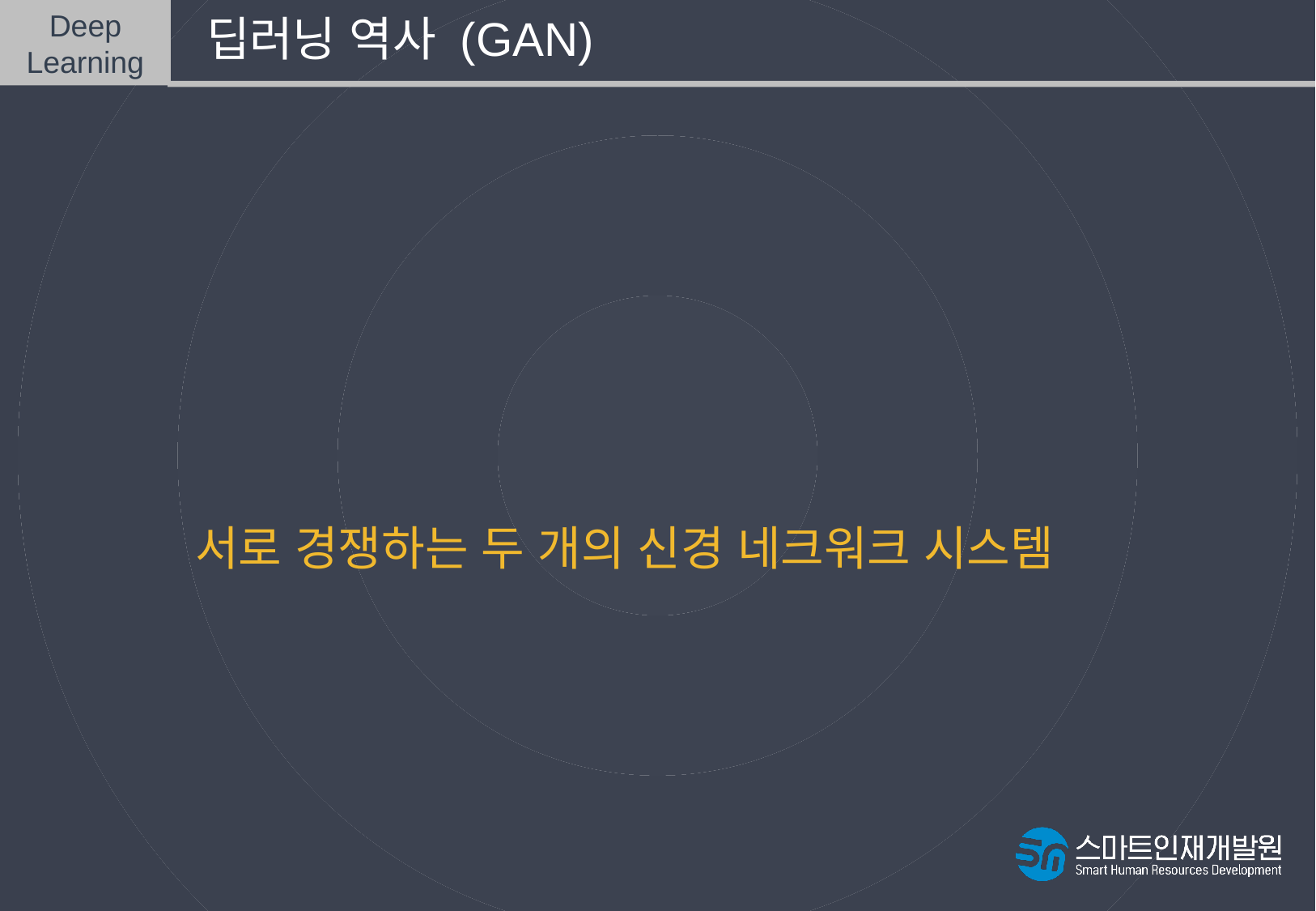

Deep
Learning
 딥러닝 역사 (GAN)

생성적 적대 신경망
(Generative Adversarial Network)
2014년에 이안 굿펠로우에 의해 발표된 이론으로
서로 경쟁하는 두 개의 신경 네크워크 시스템으로
구현하는 학습방법